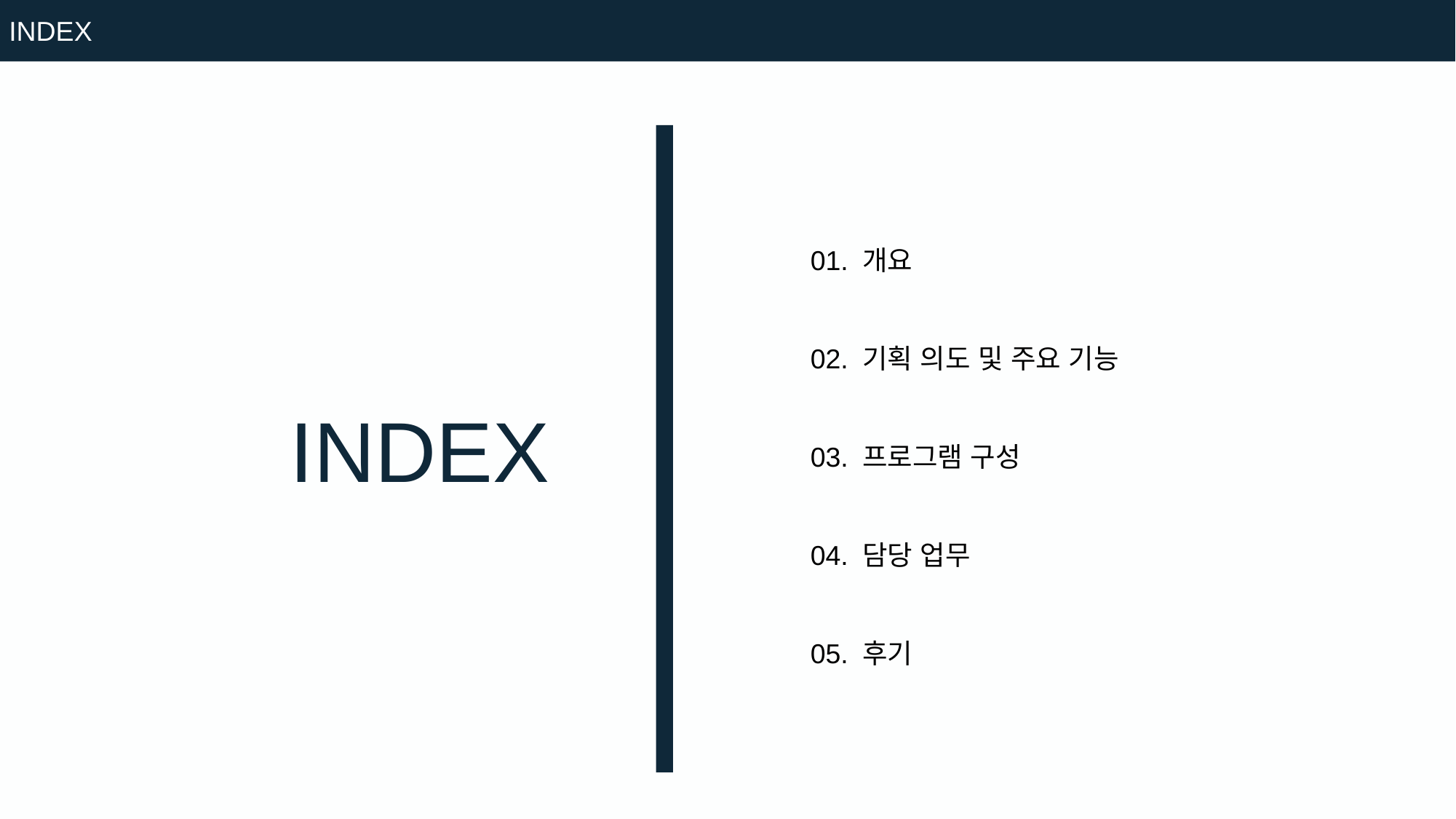

INDEX

01. 개요
02. 기획 의도 및 주요 기능
03. 프로그램 구성
04. 담당 업무
05. 후기
INDEX